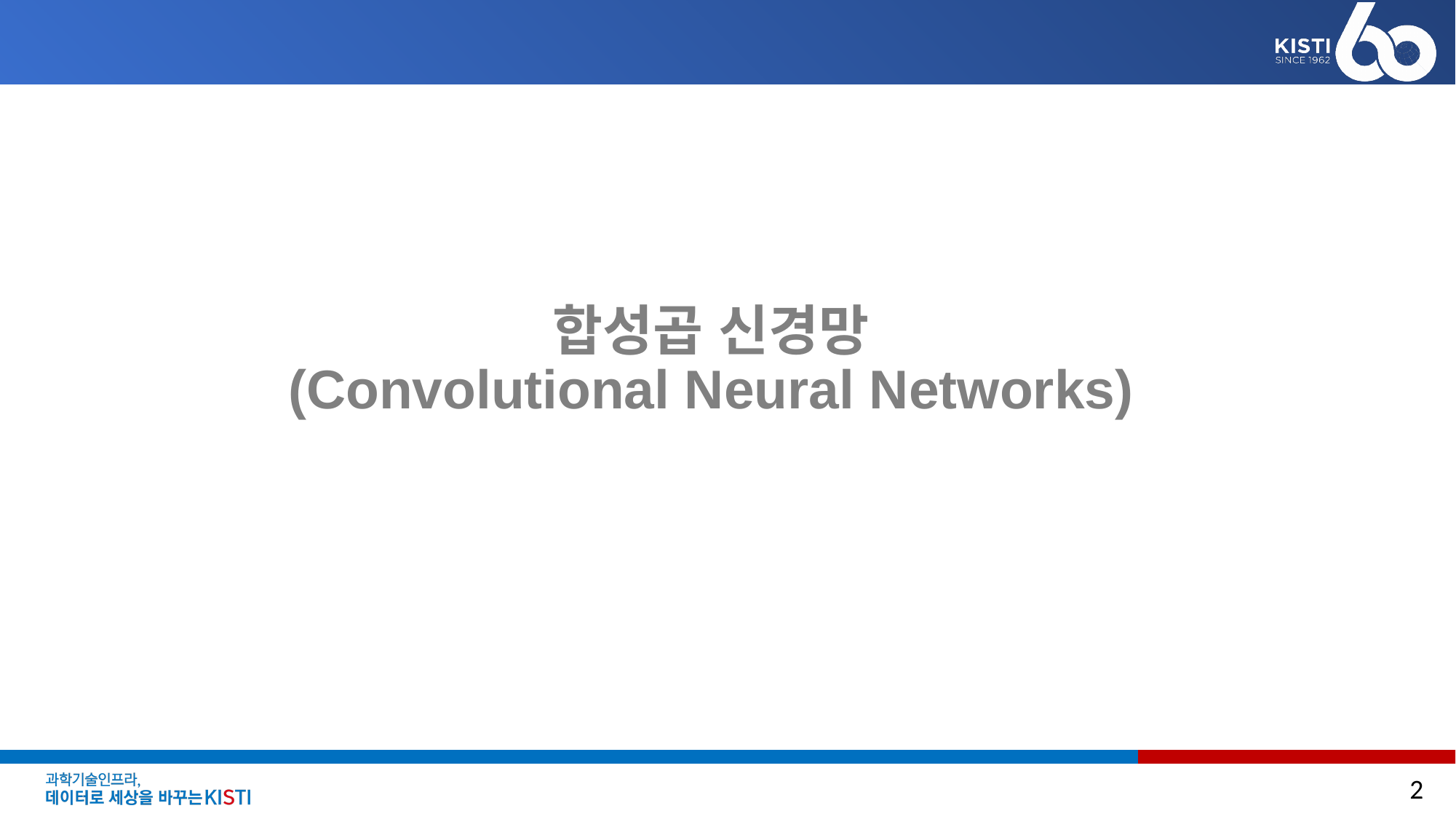

# 합성곱 신경망 (Convolutional Neural Networks)
2